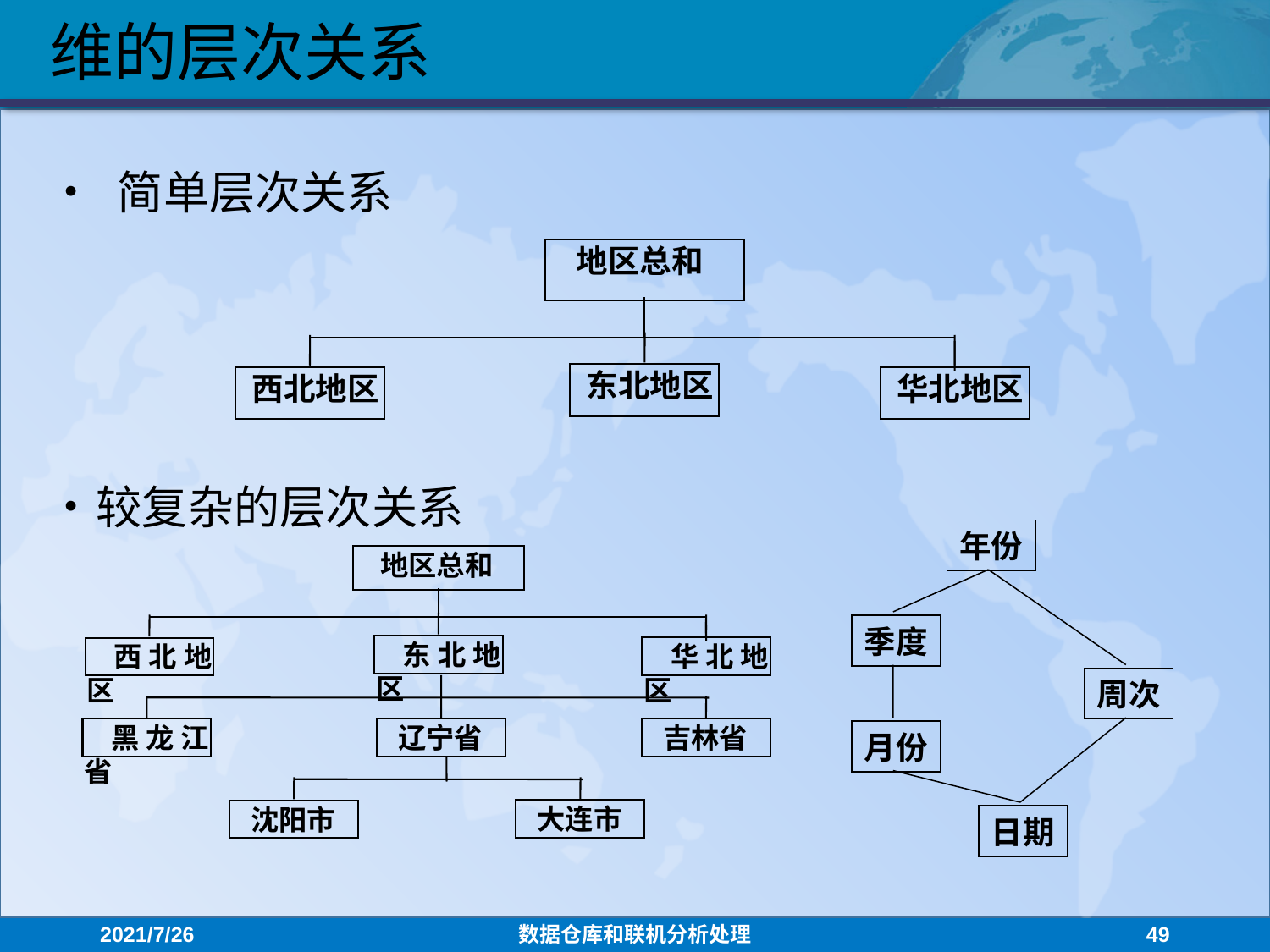

维的层次关系
 简单层次关系

较复杂的层次关系
   地区总和

 东北地区

 华北地区

 西北地区

年份
   地区总和

 东北地区

 华北地区

 西北地区

 黑龙江省

  辽宁省

  吉林省

  沈阳市

  大连市

季度

周次

月份

日期
2021/7/26
数据仓库和联机分析处理
49